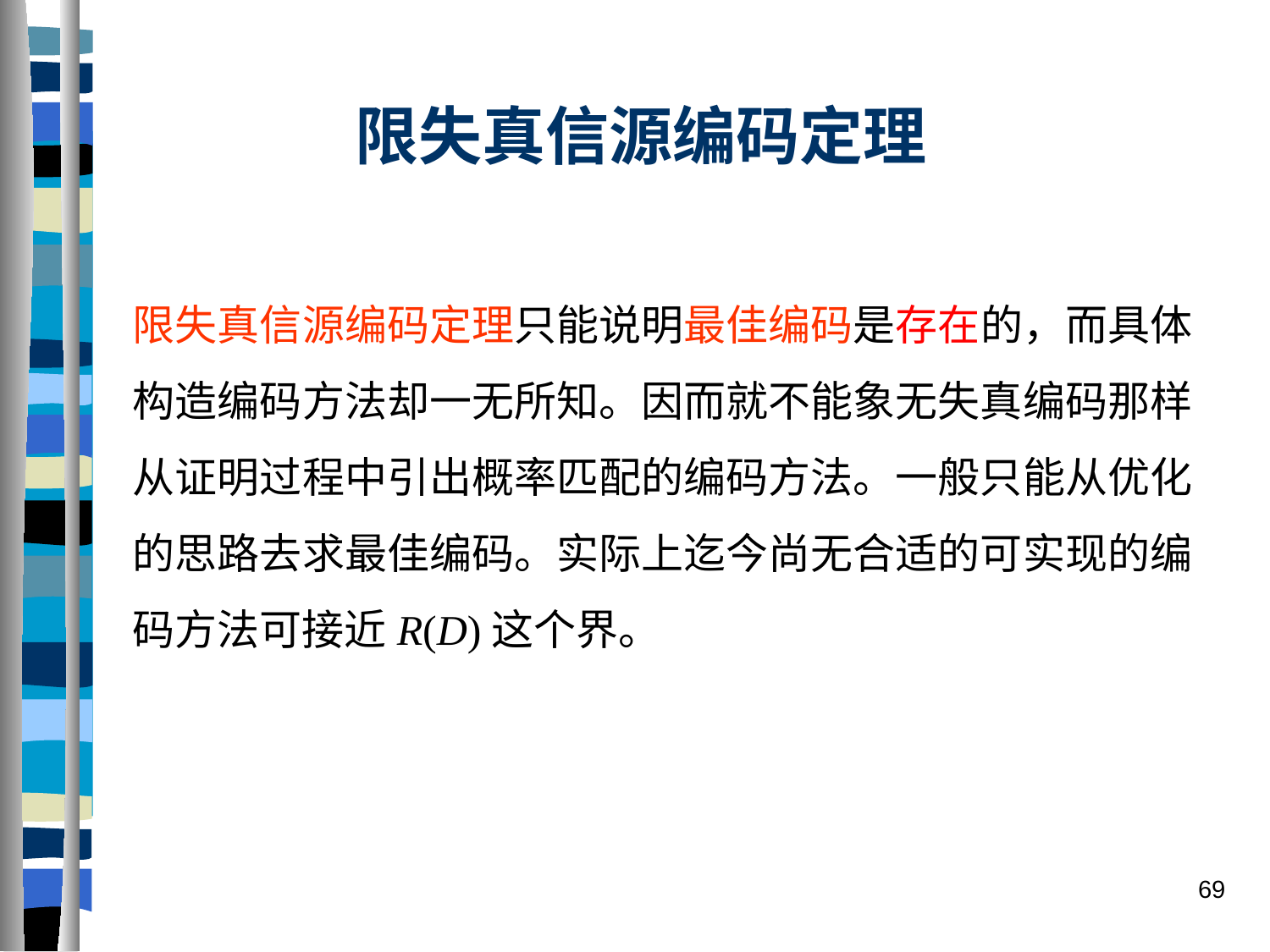

# 限失真信源编码定理
限失真信源编码定理只能说明最佳编码是存在的，而具体构造编码方法却一无所知。因而就不能象无失真编码那样从证明过程中引出概率匹配的编码方法。一般只能从优化的思路去求最佳编码。实际上迄今尚无合适的可实现的编码方法可接近R(D)这个界。
69